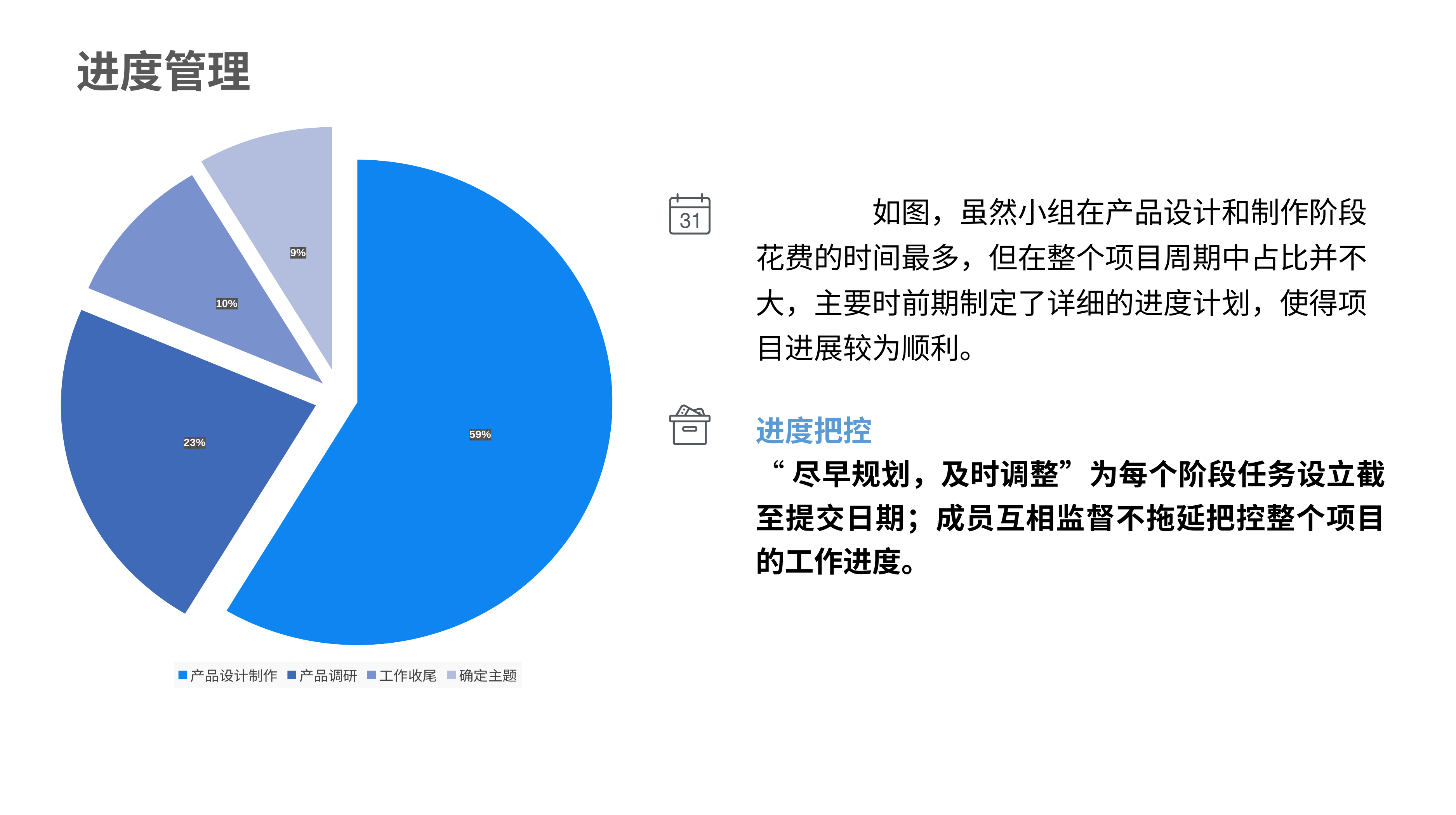

进度管理

### Chart

| Category | 销售额 |
|---|---|
| 产品设计制作 | 8.2 |
| 产品调研 | 3.2 |
| 工作收尾 | 1.4 |
| 确定主题 | 1.2 |
		如图，虽然小组在产品设计和制作阶段花费的时间最多，但在整个项目周期中占比并不大，主要时前期制定了详细的进度计划，使得项目进展较为顺利。

进度把控
“尽早规划，及时调整”为每个阶段任务设立截至提交日期；成员互相监督不拖延把控整个项目的工作进度。